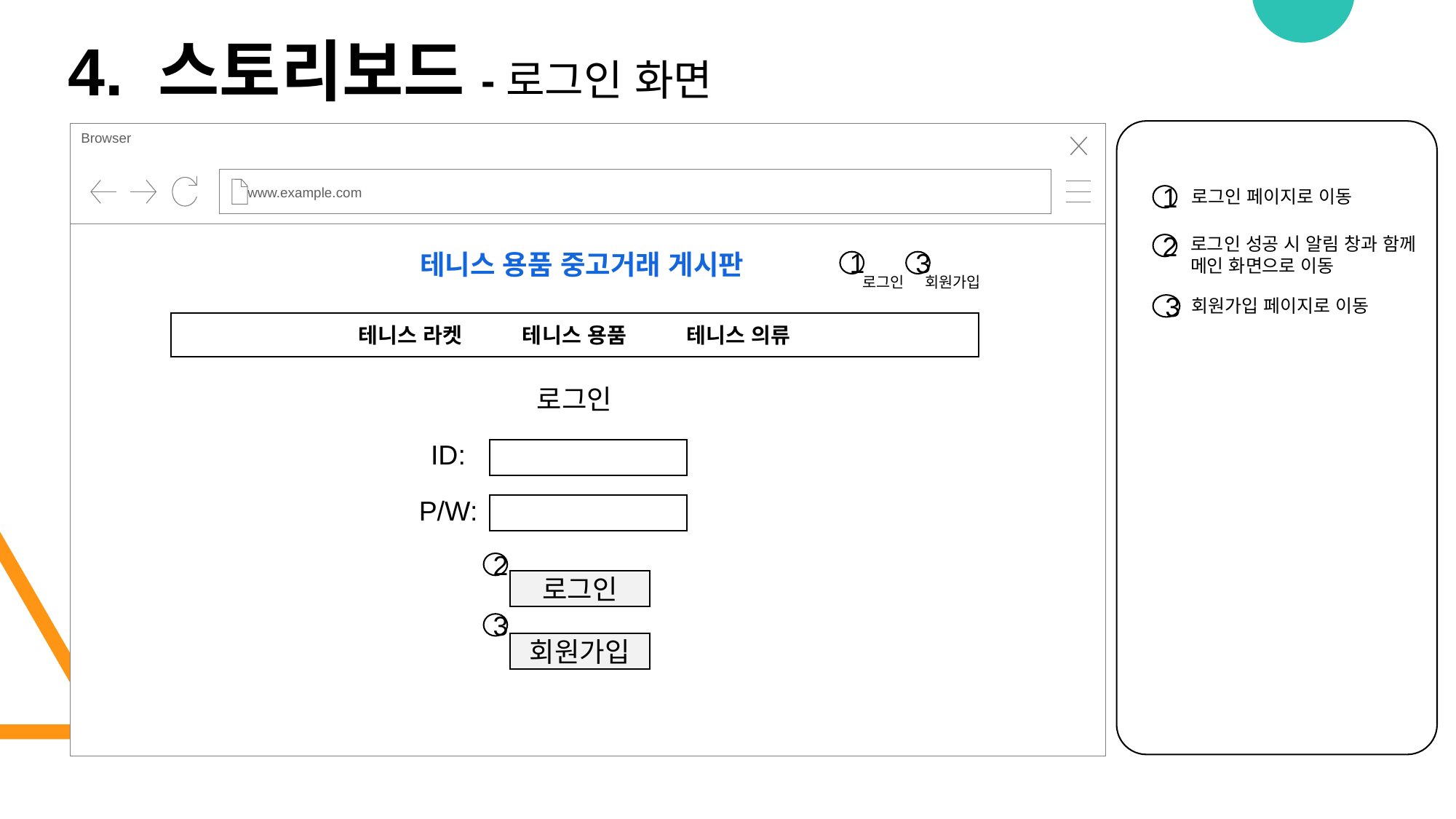

4. 스토리보드-로그인 화면
로그인 페이지로 이동
Browser

www.example.com

로그인 페이지로 이동
1
로그인 성공 시 알림 창과 함께 메인 화면으로 이동
2
테니스 용품 중고거래 게시판
1
3
로그인     회원가입
회원가입 페이지로 이동
3
테니스 라켓          테니스 용품          테니스 의류
로그인
ID:

P/W:

2
로그인
3
회원가입